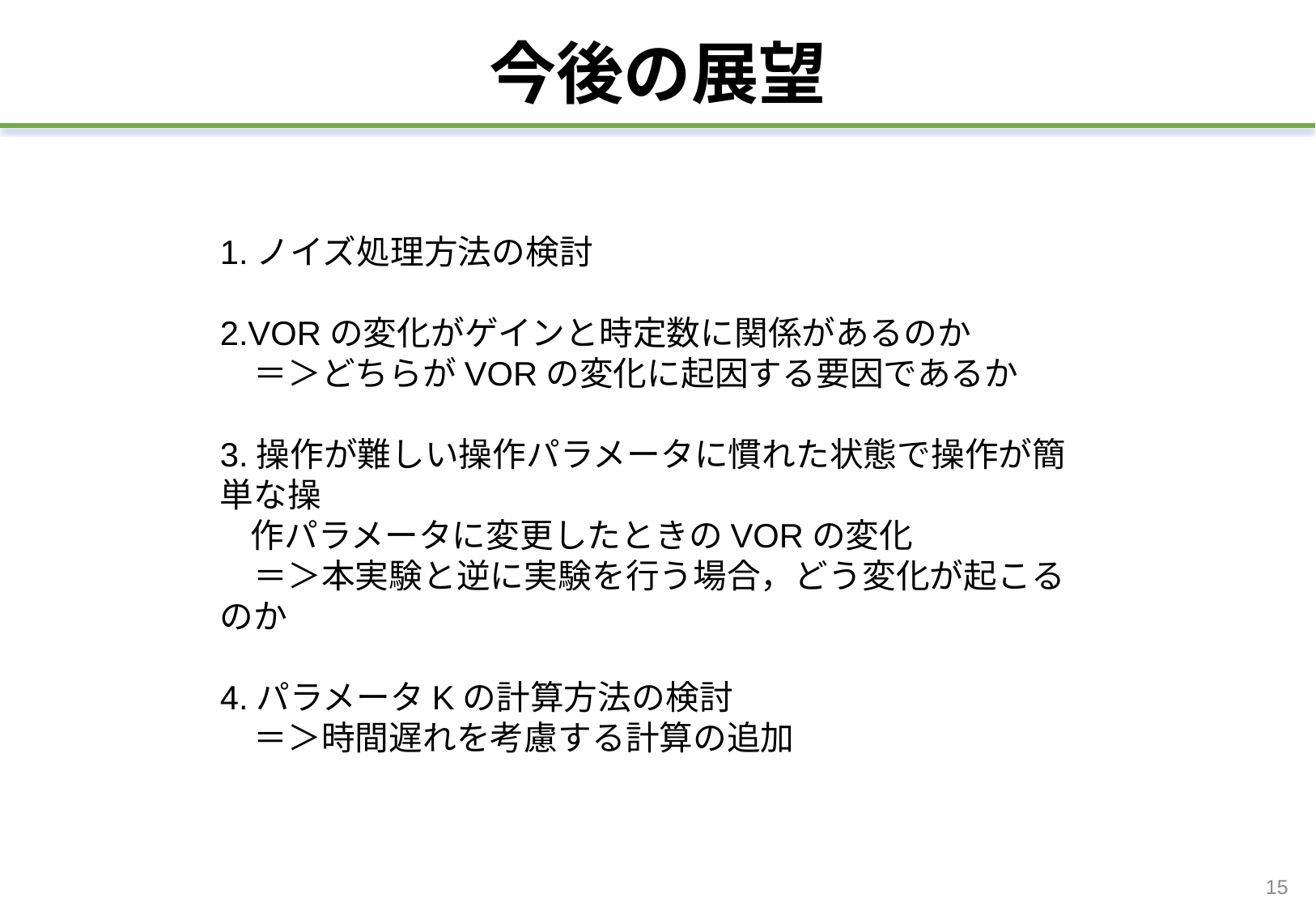

# 今後の展望
1.ノイズ処理方法の検討

2.VORの変化がゲインと時定数に関係があるのか
　＝＞どちらがVORの変化に起因する要因であるか

3.操作が難しい操作パラメータに慣れた状態で操作が簡単な操
   作パラメータに変更したときのVORの変化
　＝＞本実験と逆に実験を行う場合，どう変化が起こるのか

4.パラメータKの計算方法の検討
　＝＞時間遅れを考慮する計算の追加
15